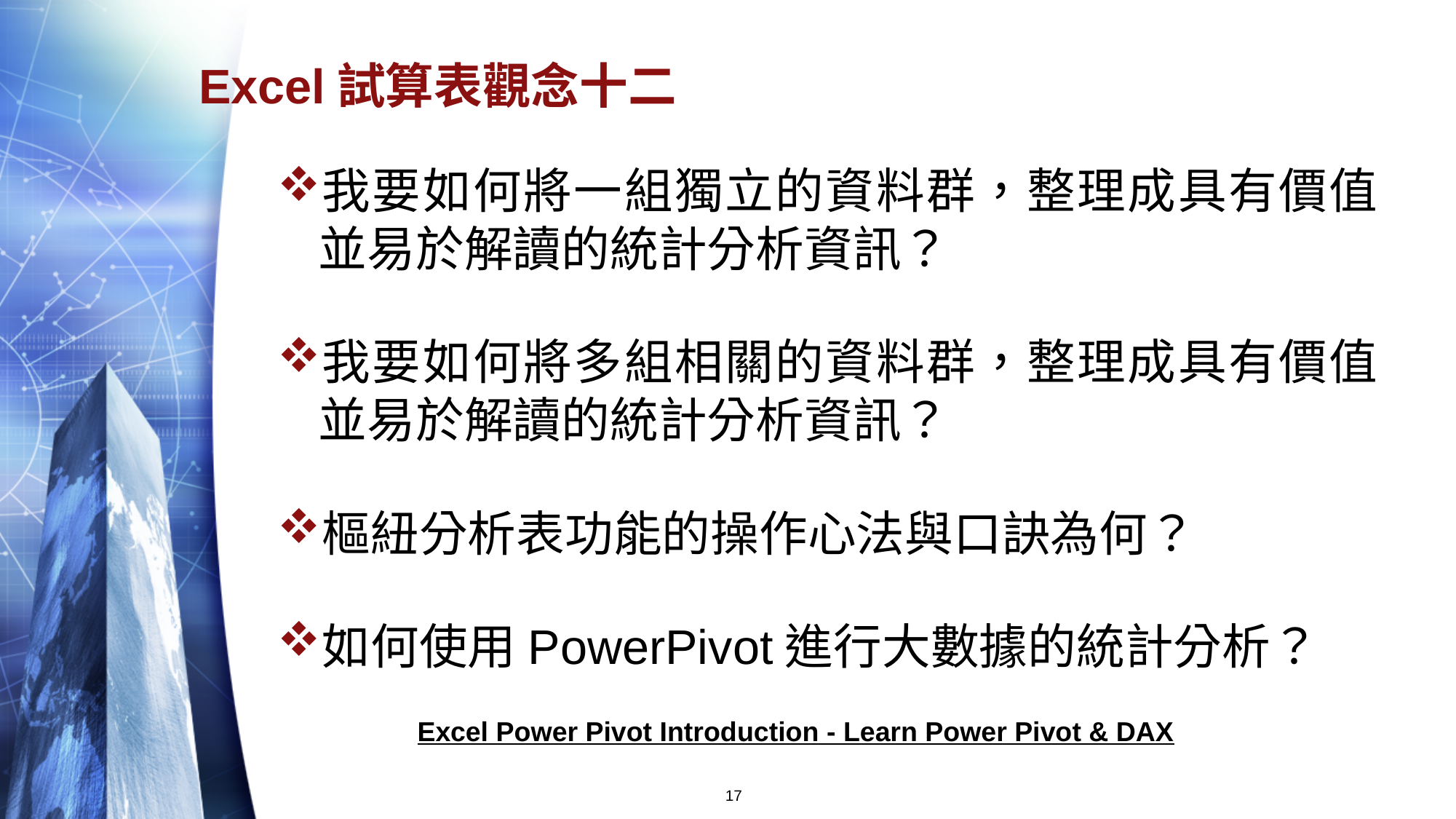

# Excel試算表觀念十二
我要如何將一組獨立的資料群，整理成具有價值並易於解讀的統計分析資訊？
我要如何將多組相關的資料群，整理成具有價值並易於解讀的統計分析資訊？
樞紐分析表功能的操作心法與口訣為何？
如何使用PowerPivot進行大數據的統計分析？
Excel Power Pivot Introduction - Learn Power Pivot & DAX
17